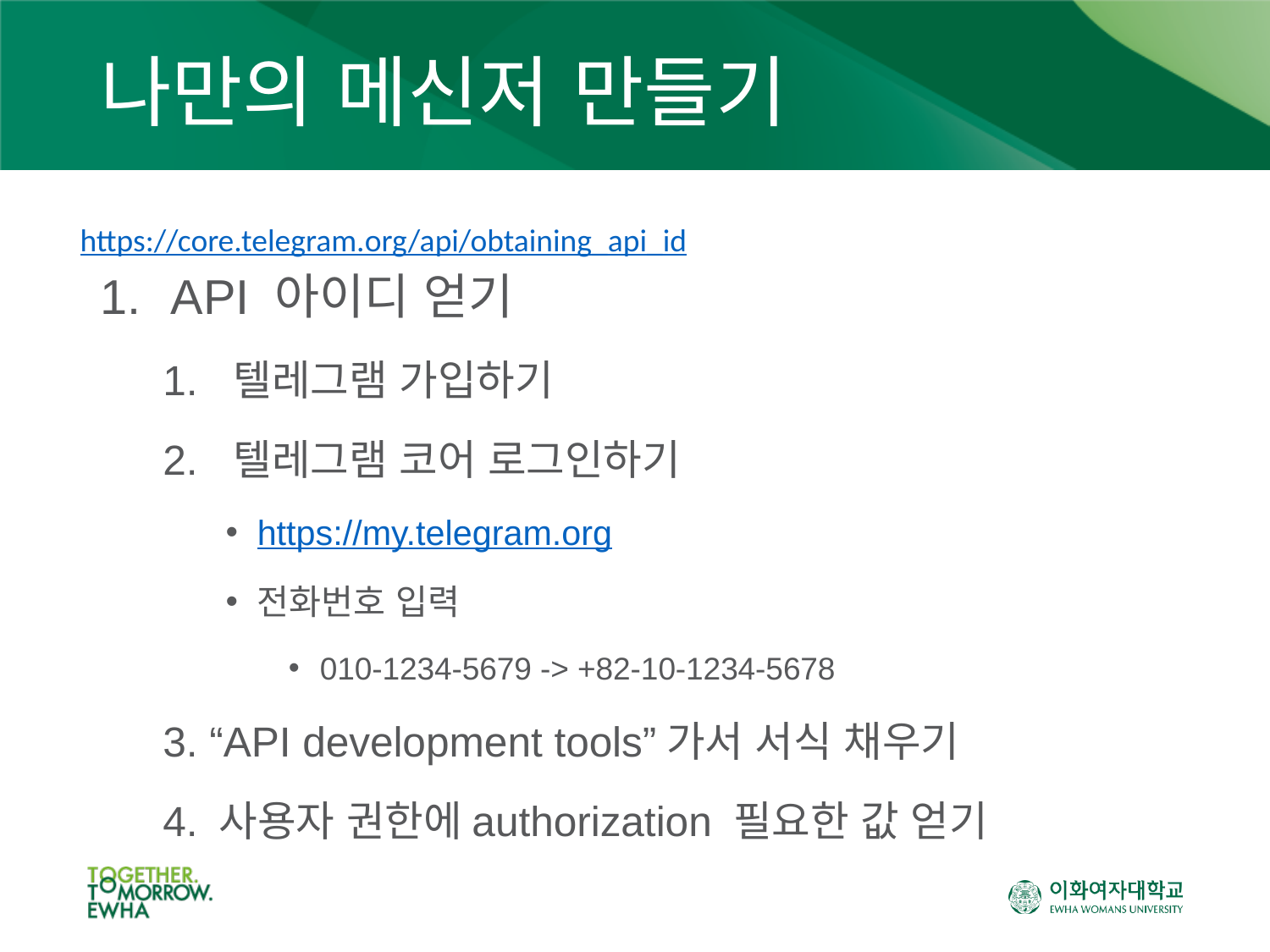

# 나만의 메신저 만들기
https://core.telegram.org/api/obtaining_api_id
API 아이디 얻기
텔레그램 가입하기
텔레그램 코어 로그인하기
https://my.telegram.org
전화번호 입력
010-1234-5679 -> +82-10-1234-5678
3. “API development tools”가서 서식 채우기
4. 사용자 권한에authorization 필요한 값 얻기